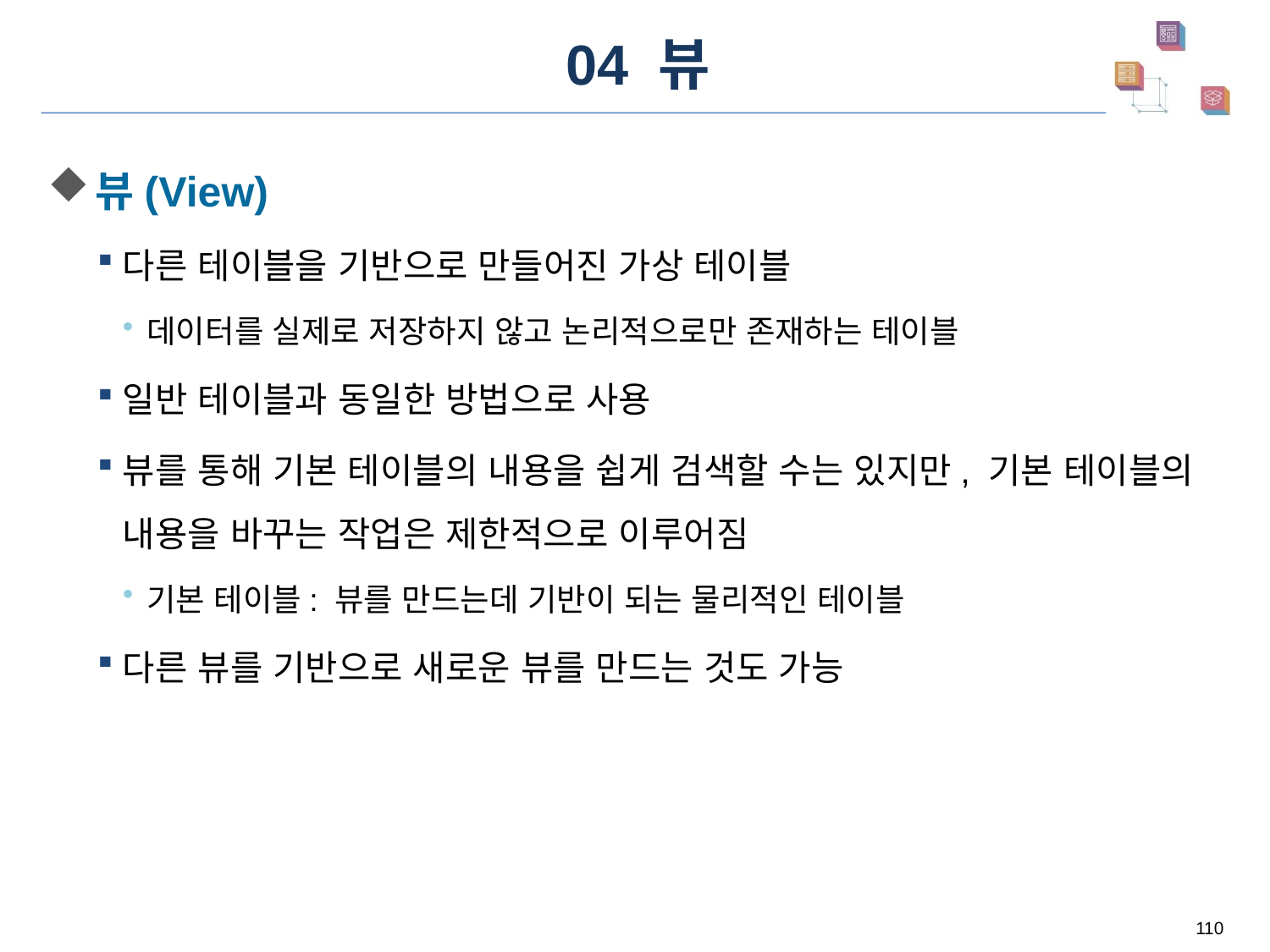

# 04 뷰
뷰(View)
다른 테이블을 기반으로 만들어진 가상 테이블
데이터를 실제로 저장하지 않고 논리적으로만 존재하는 테이블
일반 테이블과 동일한 방법으로 사용
뷰를 통해 기본 테이블의 내용을 쉽게 검색할 수는 있지만, 기본 테이블의 내용을 바꾸는 작업은 제한적으로 이루어짐
기본 테이블: 뷰를 만드는데 기반이 되는 물리적인 테이블
다른 뷰를 기반으로 새로운 뷰를 만드는 것도 가능